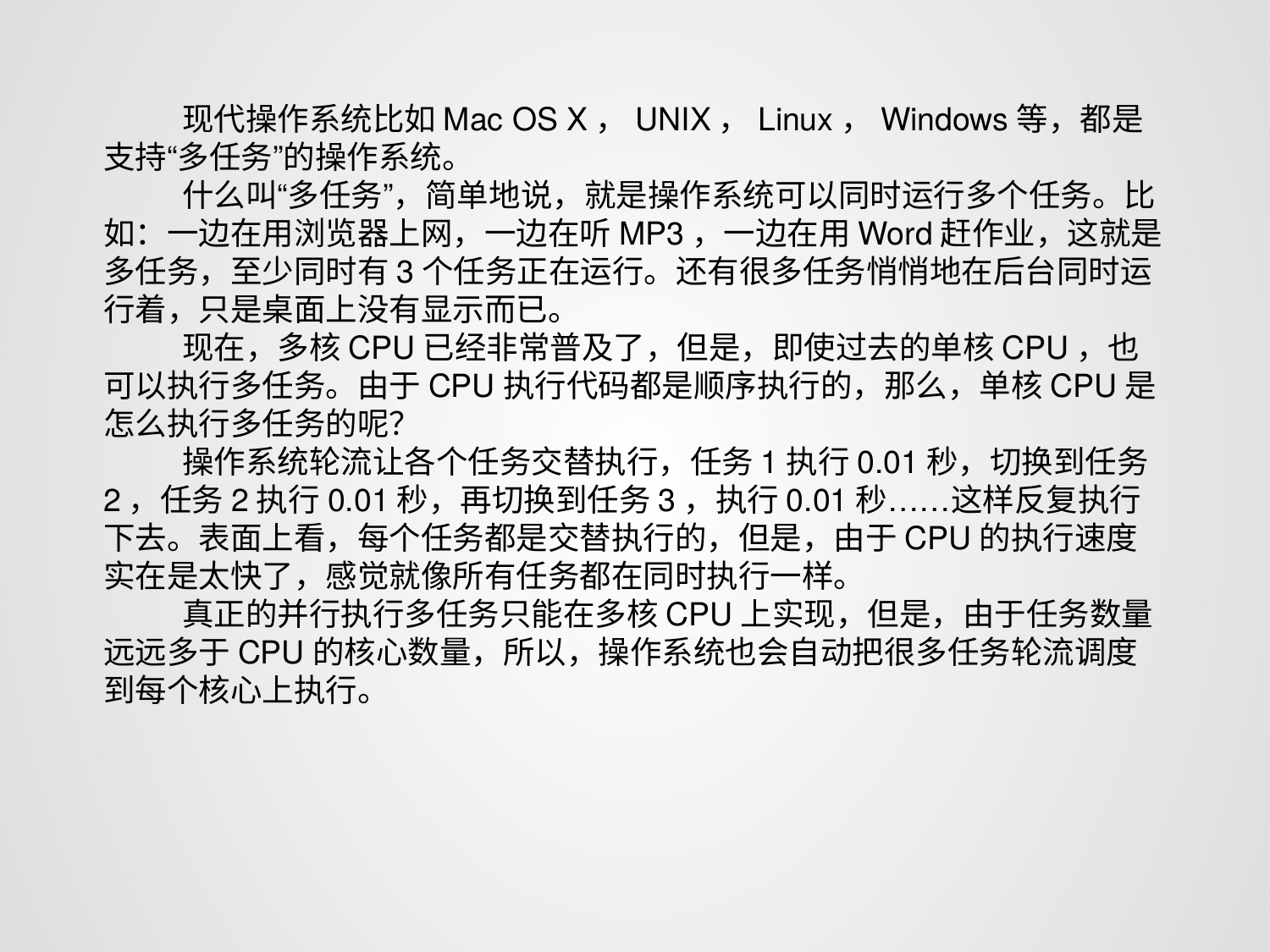

现代操作系统比如Mac OS X，UNIX，Linux，Windows等，都是支持“多任务”的操作系统。
        什么叫“多任务”，简单地说，就是操作系统可以同时运行多个任务。比如：一边在用浏览器上网，一边在听MP3，一边在用Word赶作业，这就是多任务，至少同时有3个任务正在运行。还有很多任务悄悄地在后台同时运行着，只是桌面上没有显示而已。
        现在，多核CPU已经非常普及了，但是，即使过去的单核CPU，也可以执行多任务。由于CPU执行代码都是顺序执行的，那么，单核CPU是怎么执行多任务的呢？
        操作系统轮流让各个任务交替执行，任务1执行0.01秒，切换到任务2，任务2执行0.01秒，再切换到任务3，执行0.01秒……这样反复执行下去。表面上看，每个任务都是交替执行的，但是，由于CPU的执行速度实在是太快了，感觉就像所有任务都在同时执行一样。
        真正的并行执行多任务只能在多核CPU上实现，但是，由于任务数量远远多于CPU的核心数量，所以，操作系统也会自动把很多任务轮流调度到每个核心上执行。